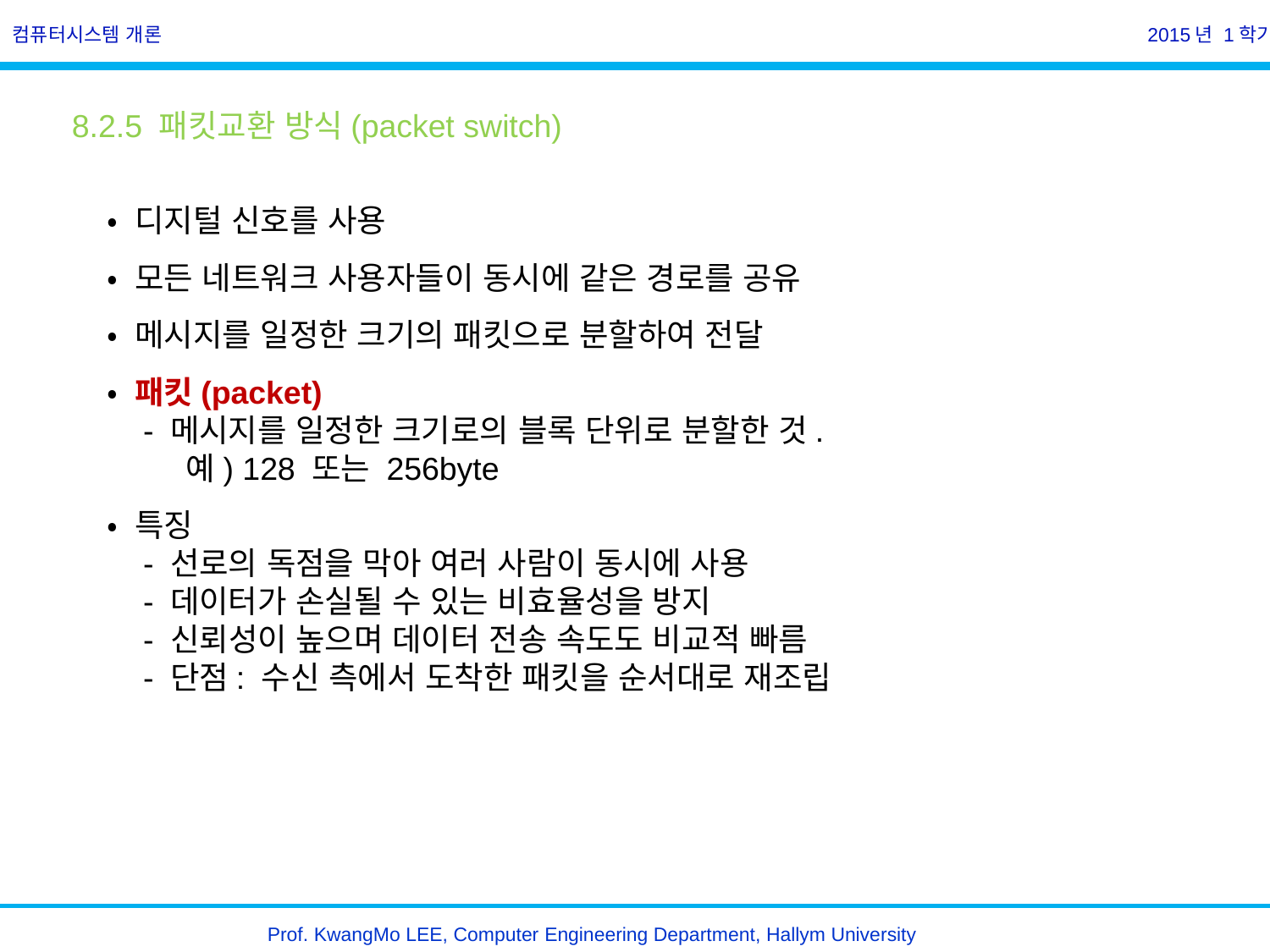

컴퓨터시스템 개론
2015년 1학기
8.2.5 패킷교환 방식(packet switch)

    • 디지털 신호를 사용
    • 모든 네트워크 사용자들이 동시에 같은 경로를 공유
    • 메시지를 일정한 크기의 패킷으로 분할하여 전달
    • 패킷(packet)
        - 메시지를 일정한 크기로의 블록 단위로 분할한 것.
            예) 128 또는 256byte
    • 특징
        - 선로의 독점을 막아 여러 사람이 동시에 사용
        - 데이터가 손실될 수 있는 비효율성을 방지
        - 신뢰성이 높으며 데이터 전송 속도도 비교적 빠름
        - 단점: 수신 측에서 도착한 패킷을 순서대로 재조립
Prof. KwangMo LEE, Computer Engineering Department, Hallym University